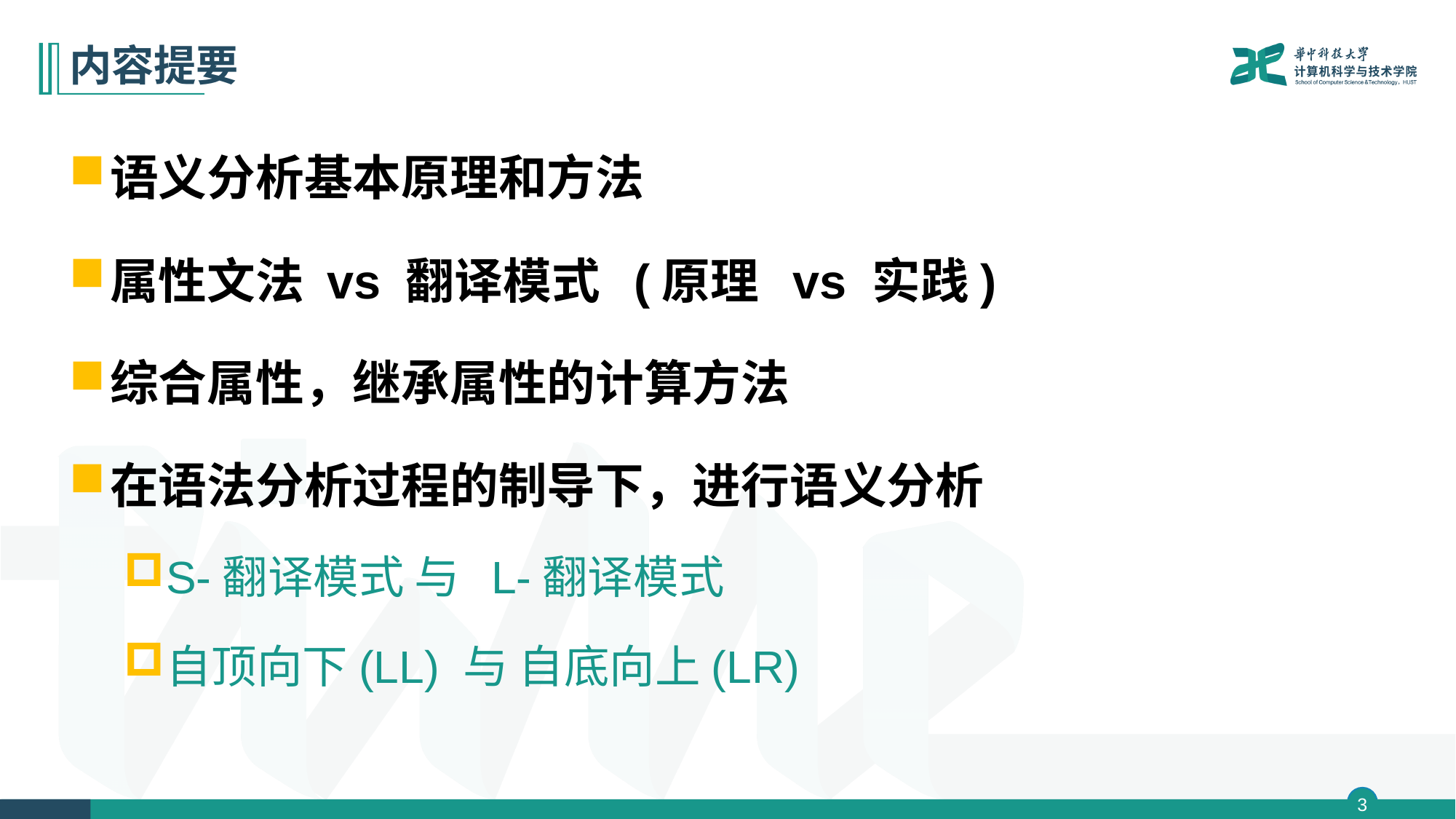

# 内容提要
语义分析基本原理和方法
属性文法 vs 翻译模式  (原理  vs 实践)
综合属性，继承属性的计算方法
在语法分析过程的制导下，进行语义分析
S-翻译模式 与  L-翻译模式
自顶向下(LL) 与 自底向上(LR)